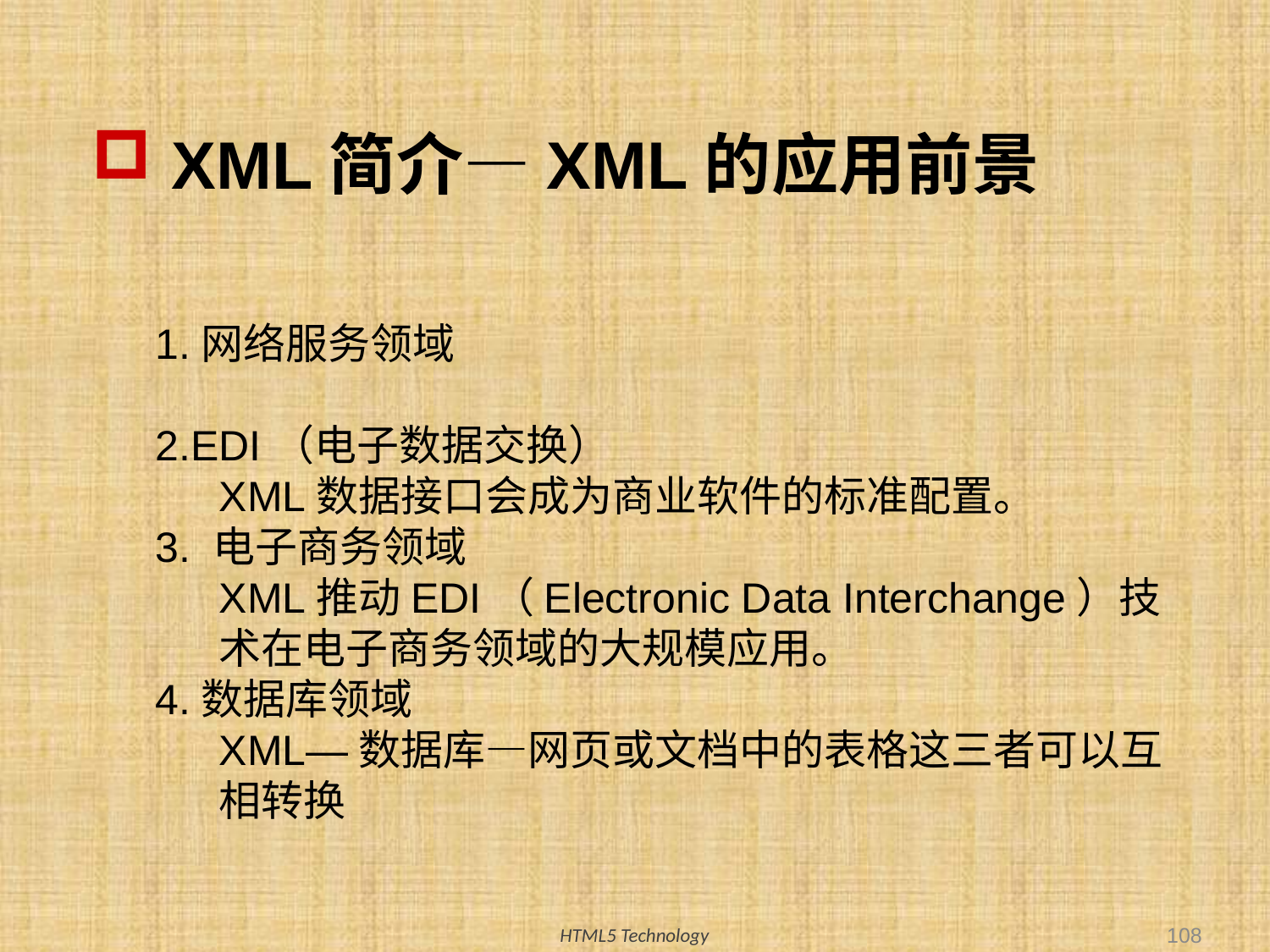

# XML简介—XML的应用前景
1.网络服务领域

2.EDI（电子数据交换）
XML数据接口会成为商业软件的标准配置。
3. 电子商务领域
XML推动EDI（Electronic Data Interchange）技术在电子商务领域的大规模应用。
4.数据库领域
XML—数据库—网页或文档中的表格这三者可以互相转换
108
HTML5 Technology